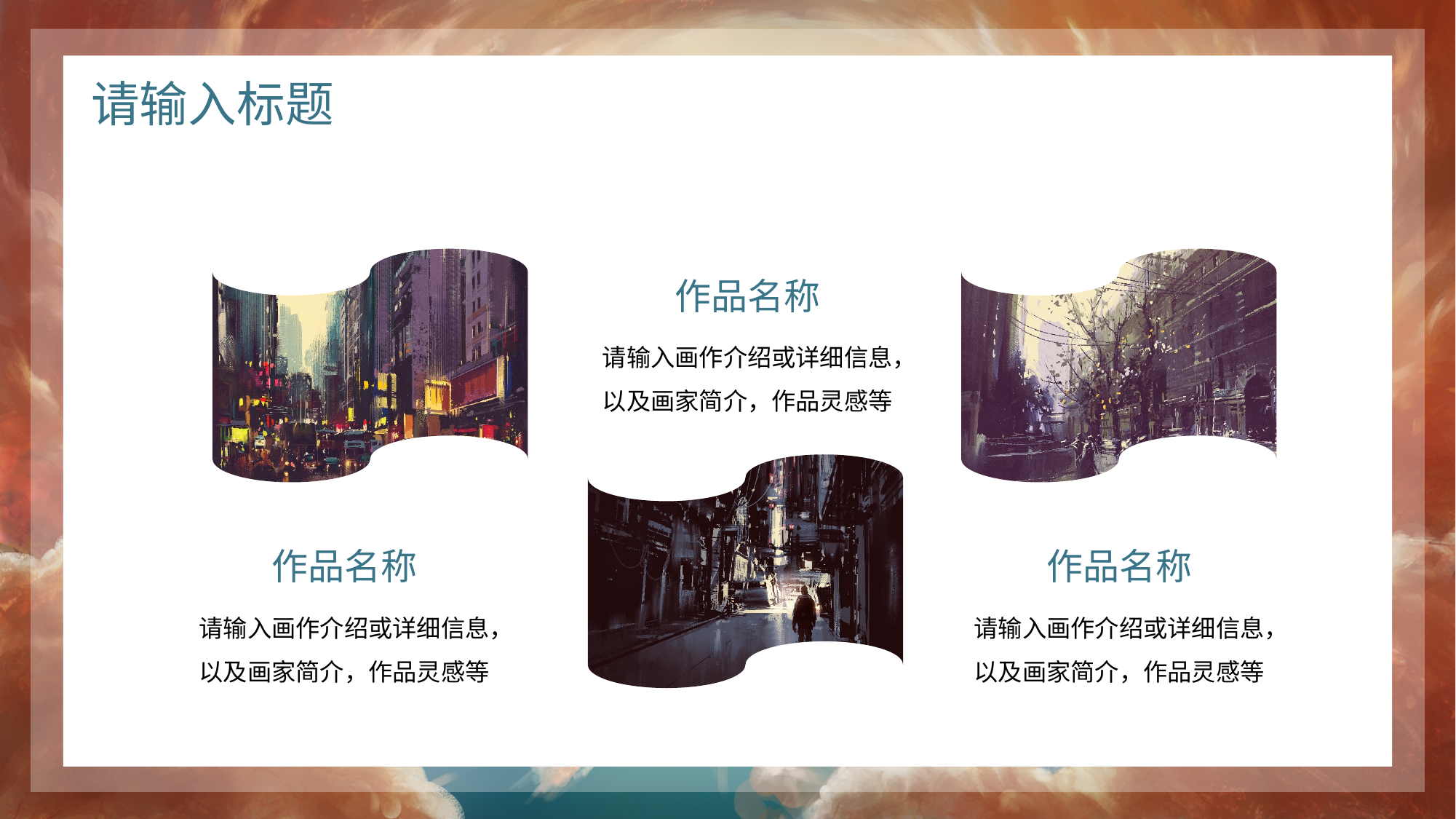

请输入标题

作品名称
请输入画作介绍或详细信息，以及画家简介，作品灵感等

作品名称
作品名称
请输入画作介绍或详细信息，以及画家简介，作品灵感等
请输入画作介绍或详细信息，以及画家简介，作品灵感等